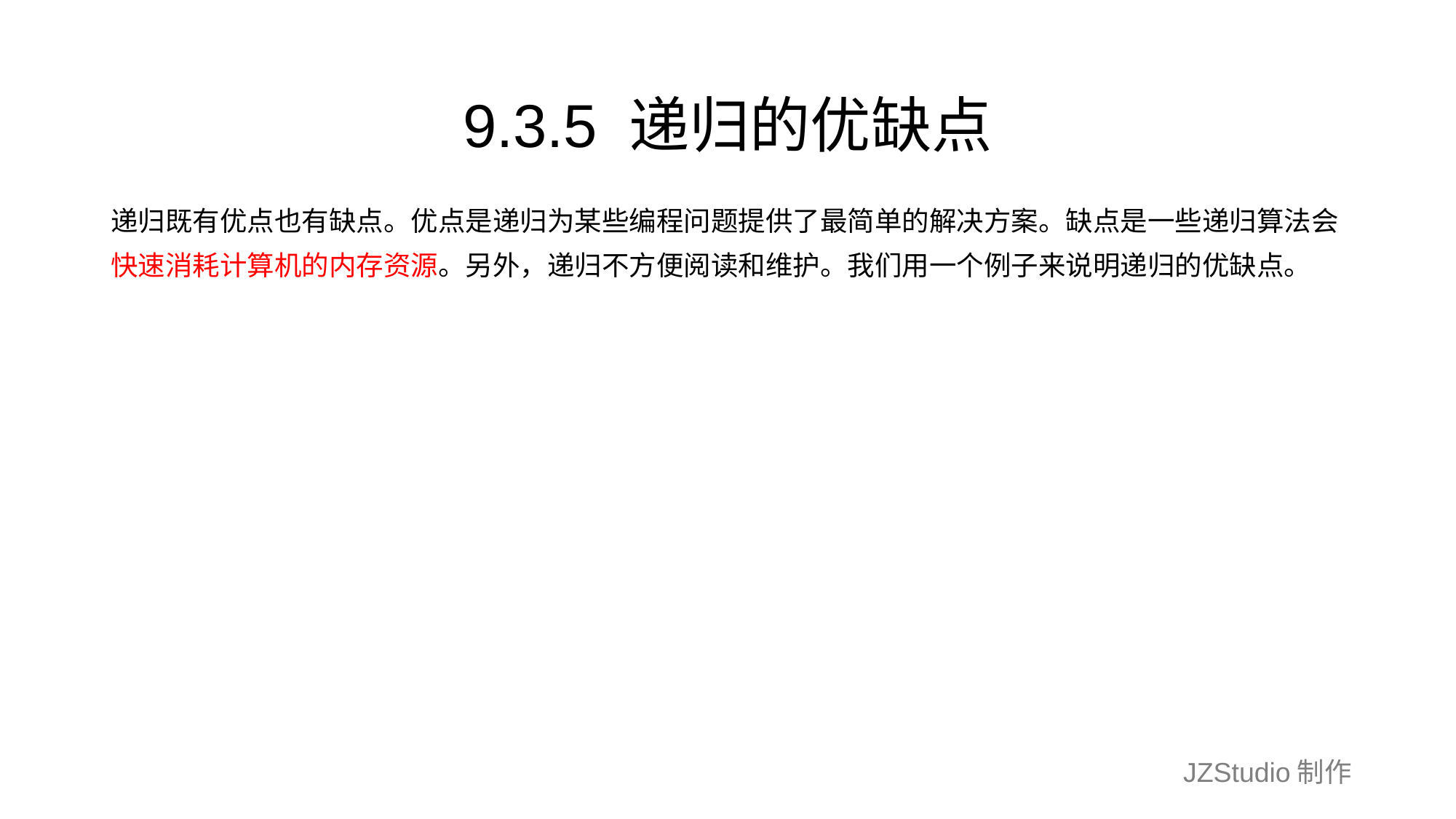

# 9.3.5 递归的优缺点
递归既有优点也有缺点。优点是递归为某些编程问题提供了最简单的解决方案。缺点是一些递归算法会
快速消耗计算机的内存资源。另外，递归不方便阅读和维护。我们用一个例子来说明递归的优缺点。